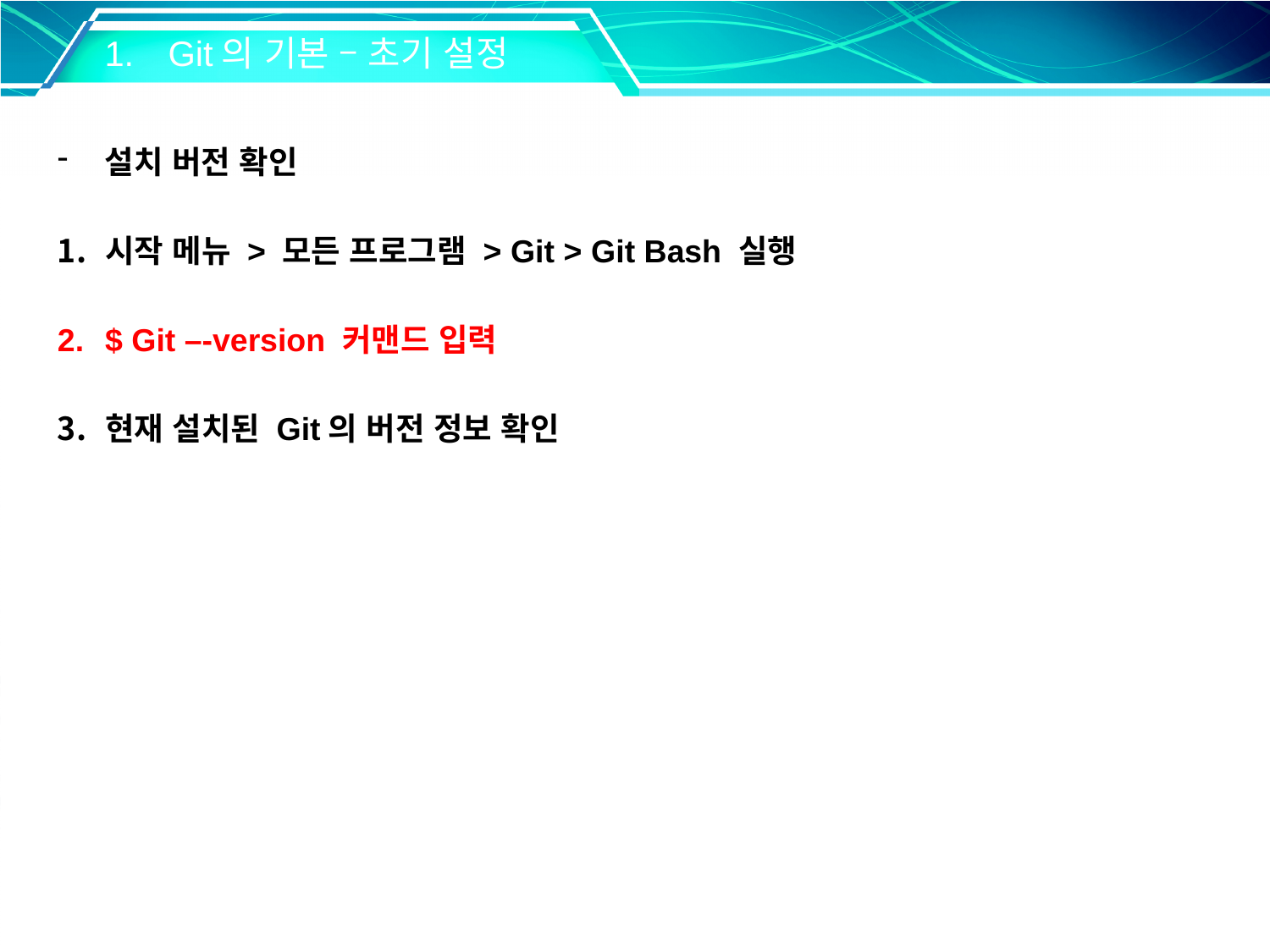

Git의 기본 – 초기 설정
설치 버전 확인

시작 메뉴 > 모든 프로그램 > Git > Git Bash 실행

$ Git –-version 커맨드 입력

현재 설치된 Git의 버전 정보 확인